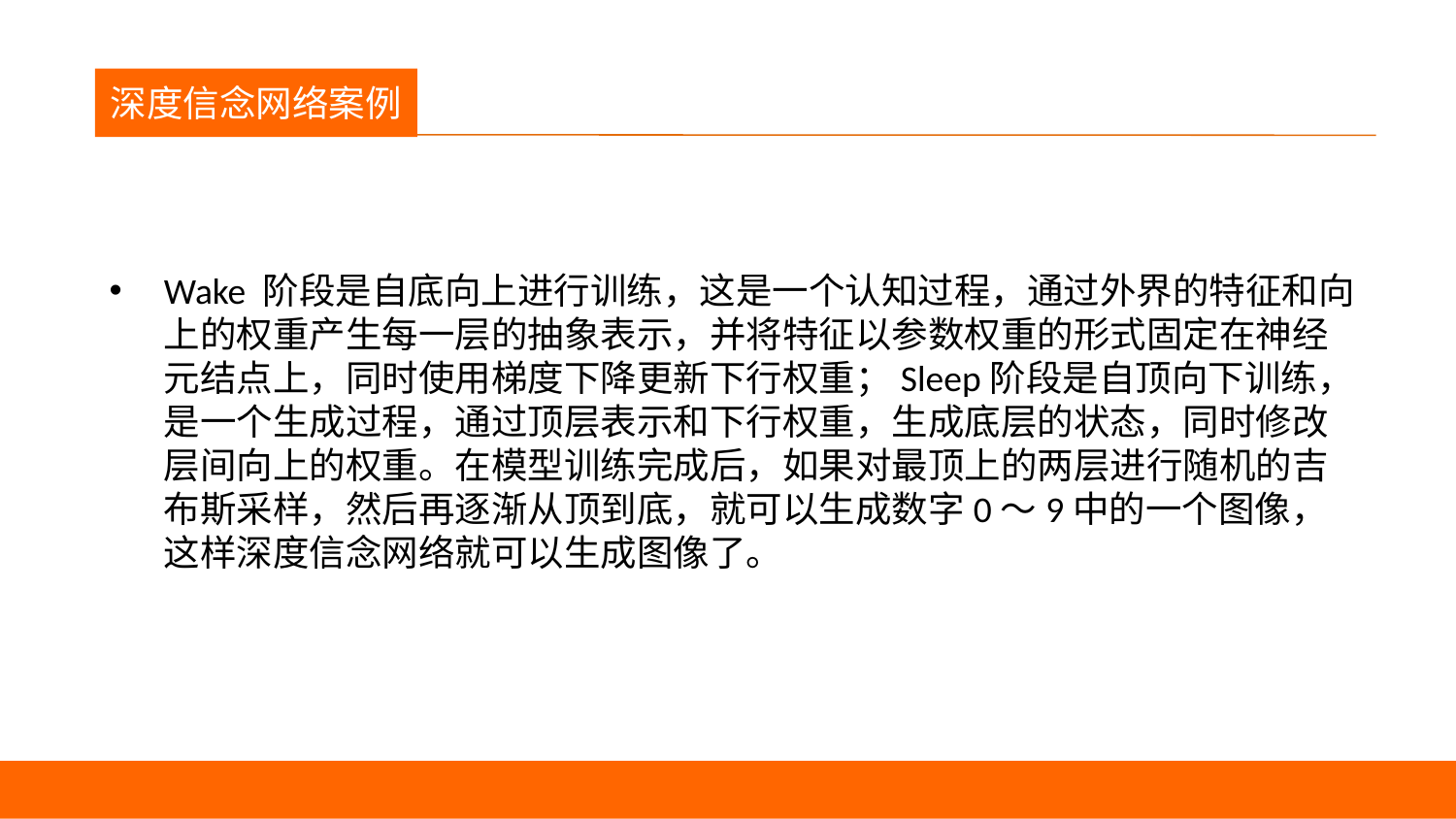

议程
深度信念网络案例

Wake 阶段是自底向上进行训练，这是一个认知过程，通过外界的特征和向上的权重产生每一层的抽象表示，并将特征以参数权重的形式固定在神经元结点上，同时使用梯度下降更新下行权重；Sleep阶段是自顶向下训练，是一个生成过程，通过顶层表示和下行权重，生成底层的状态，同时修改层间向上的权重。在模型训练完成后，如果对最顶上的两层进行随机的吉布斯采样，然后再逐渐从顶到底，就可以生成数字0～9中的一个图像，这样深度信念网络就可以生成图像了。